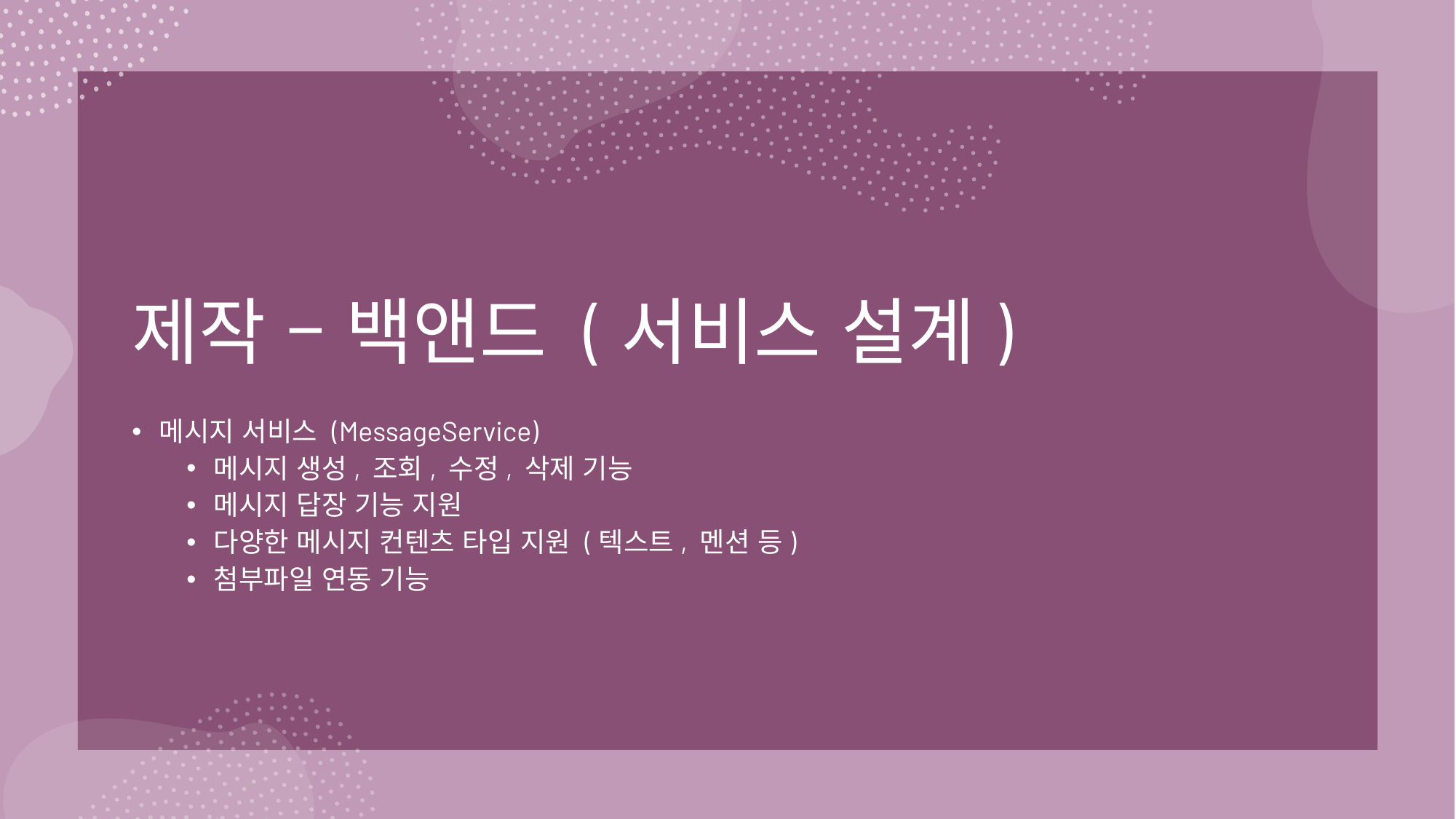

# 제작 – 백앤드 (서비스 설계)
메시지 서비스 (MessageService)
메시지 생성, 조회, 수정, 삭제 기능
메시지 답장 기능 지원
다양한 메시지 컨텐츠 타입 지원 (텍스트, 멘션 등)
첨부파일 연동 기능